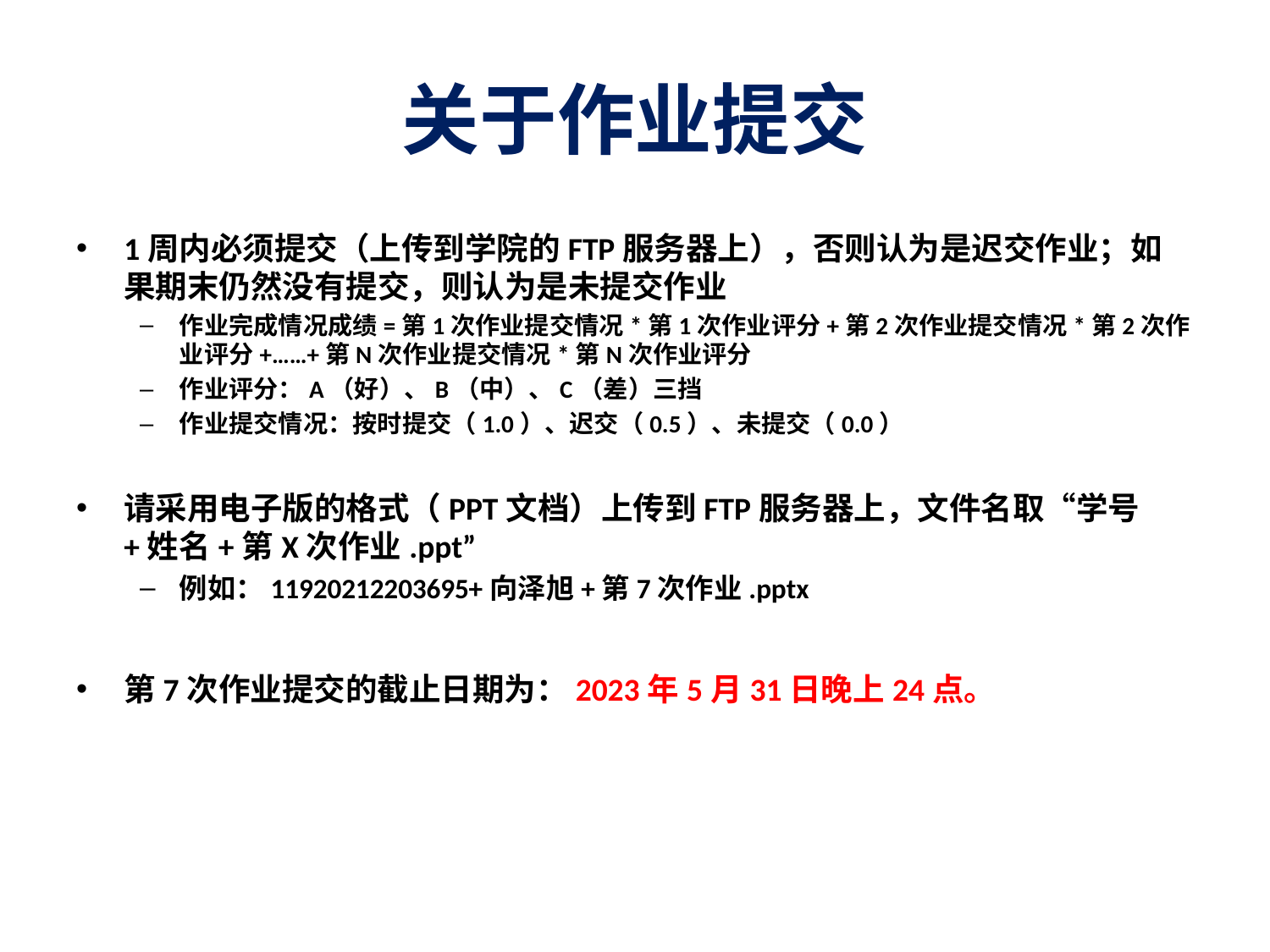

# 关于作业提交
1周内必须提交（上传到学院的FTP服务器上），否则认为是迟交作业；如果期末仍然没有提交，则认为是未提交作业
作业完成情况成绩=第1次作业提交情况*第1次作业评分+第2次作业提交情况*第2次作业评分+……+第N次作业提交情况*第N次作业评分
作业评分：A（好）、B（中）、C（差）三挡
作业提交情况：按时提交（1.0）、迟交（0.5）、未提交（0.0）

请采用电子版的格式（PPT文档）上传到FTP服务器上，文件名取“学号+姓名+第X次作业.ppt”
例如：11920212203695+向泽旭+第7次作业.pptx

第7次作业提交的截止日期为：2023年5月31日晚上24点。